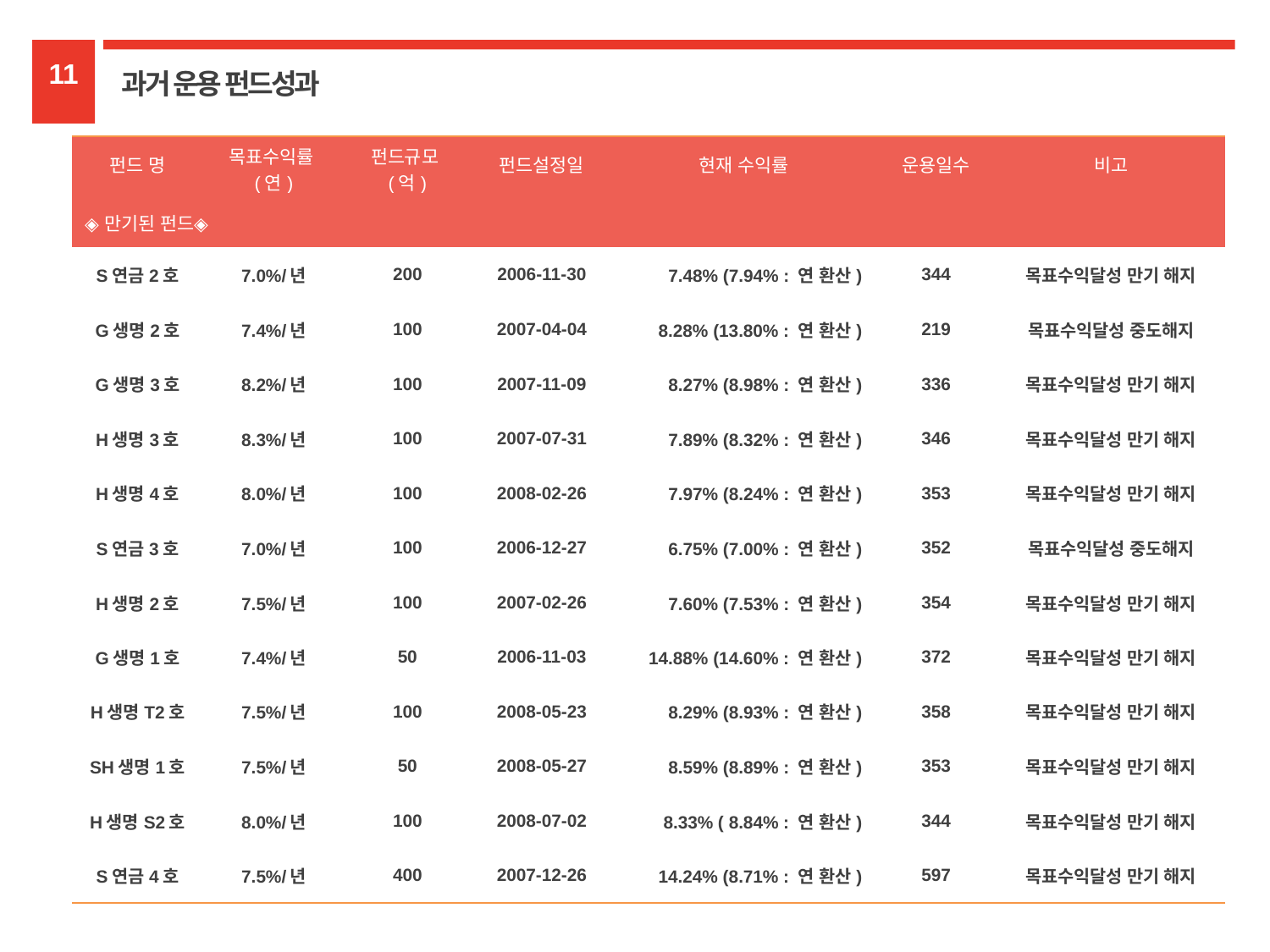

11
과거 운용 펀드성과
| 펀드 명 | 목표수익률(연) | 펀드규모(억) | 펀드설정일 | 현재 수익률 | 운용일수 | 비고 |
| --- | --- | --- | --- | --- | --- | --- |
| ◈만기된 펀드◈ |  |  |  |  |  |  |
| S연금2호 | 7.0%/년 | 200 | 2006-11-30 | 7.48% (7.94% : 연 환산) | 344 | 목표수익달성 만기 해지 |
| G생명2호 | 7.4%/년 | 100 | 2007-04-04 | 8.28% (13.80% : 연 환산) | 219 | 목표수익달성 중도해지 |
| G생명3호 | 8.2%/년 | 100 | 2007-11-09 | 8.27% (8.98% : 연 환산) | 336 | 목표수익달성 만기 해지 |
| H생명3호 | 8.3%/년 | 100 | 2007-07-31 | 7.89% (8.32% : 연 환산) | 346 | 목표수익달성 만기 해지 |
| H생명4호 | 8.0%/년 | 100 | 2008-02-26 | 7.97% (8.24% : 연 환산) | 353 | 목표수익달성 만기 해지 |
| S연금3호 | 7.0%/년 | 100 | 2006-12-27 | 6.75% (7.00% : 연 환산) | 352 | 목표수익달성 중도해지 |
| H생명2호 | 7.5%/년 | 100 | 2007-02-26 | 7.60% (7.53% : 연 환산) | 354 | 목표수익달성 만기 해지 |
| G생명1호 | 7.4%/년 | 50 | 2006-11-03 | 14.88% (14.60% : 연 환산) | 372 | 목표수익달성 만기 해지 |
| H생명T2호 | 7.5%/년 | 100 | 2008-05-23 | 8.29% (8.93% : 연 환산) | 358 | 목표수익달성 만기 해지 |
| SH생명1호 | 7.5%/년 | 50 | 2008-05-27 | 8.59% (8.89% : 연 환산) | 353 | 목표수익달성 만기 해지 |
| H생명S2호 | 8.0%/년 | 100 | 2008-07-02 | 8.33% ( 8.84% : 연 환산) | 344 | 목표수익달성 만기 해지 |
| S연금4호 | 7.5%/년 | 400 | 2007-12-26 | 14.24% (8.71% : 연 환산) | 597 | 목표수익달성 만기 해지 |